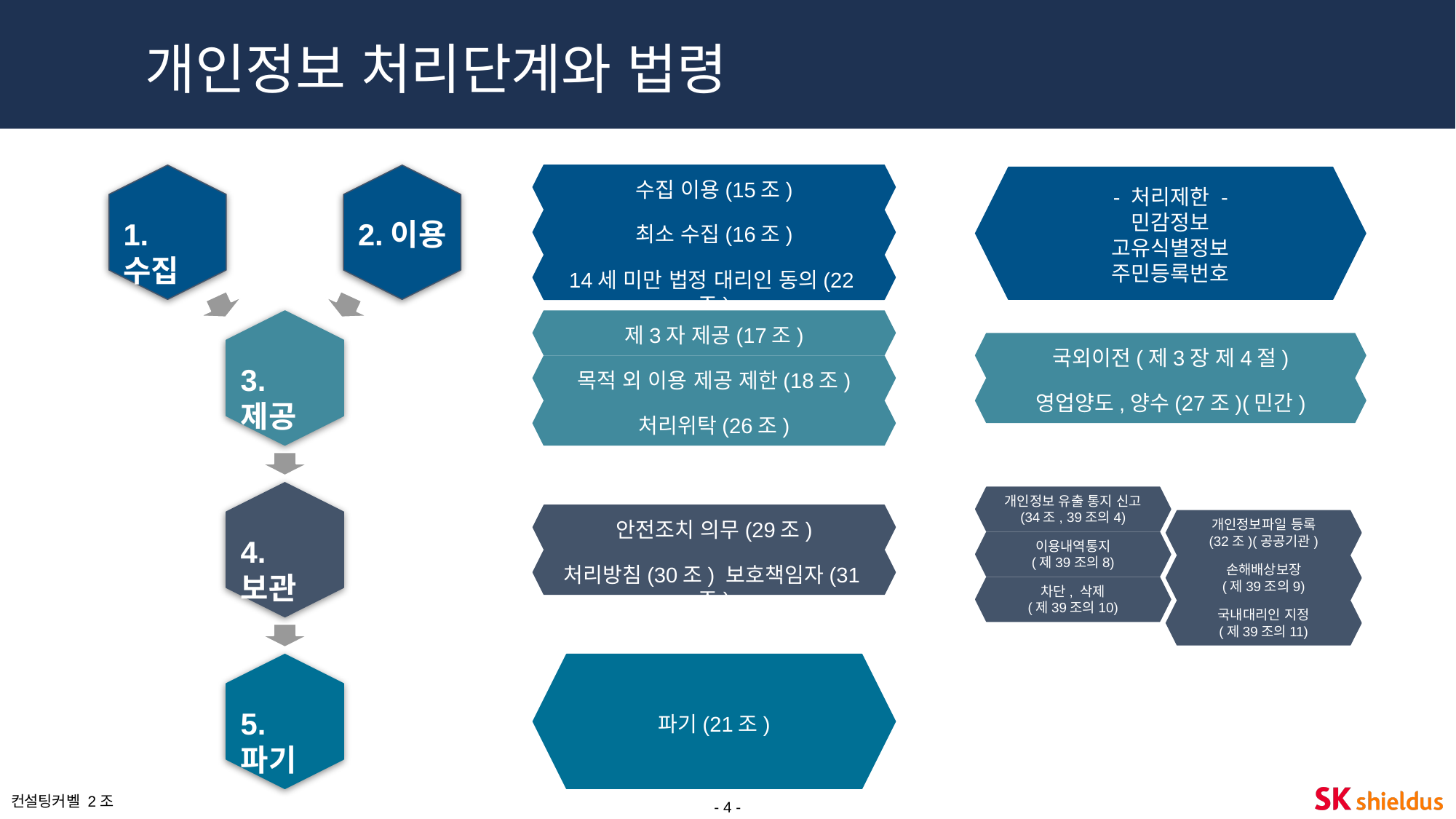

개인정보 처리단계와 법령

수집 이용(15조)

- 처리제한 -
민감정보
고유식별정보
주민등록번호

1.수집
2.이용
최소 수집(16조)

14세 미만 법정 대리인 동의(22조)

제3자 제공(17조)

국외이전(제3장 제4절)

3.제공
목적 외 이용 제공 제한(18조)

영업양도,양수(27조)(민간)

처리위탁(26조)

개인정보 유출 통지 신고
(34조, 39조의4)

안전조치 의무(29조)
개인정보파일 등록
(32조)(공공기관)

4.보관
이용내역통지
(제39조의8)

처리방침(30조) 보호책임자(31조)
손해배상보장
(제39조의9)

차단, 삭제
(제39조의10)

국내대리인 지정
(제39조의11)

5.파기
파기(21조)
- 4 -